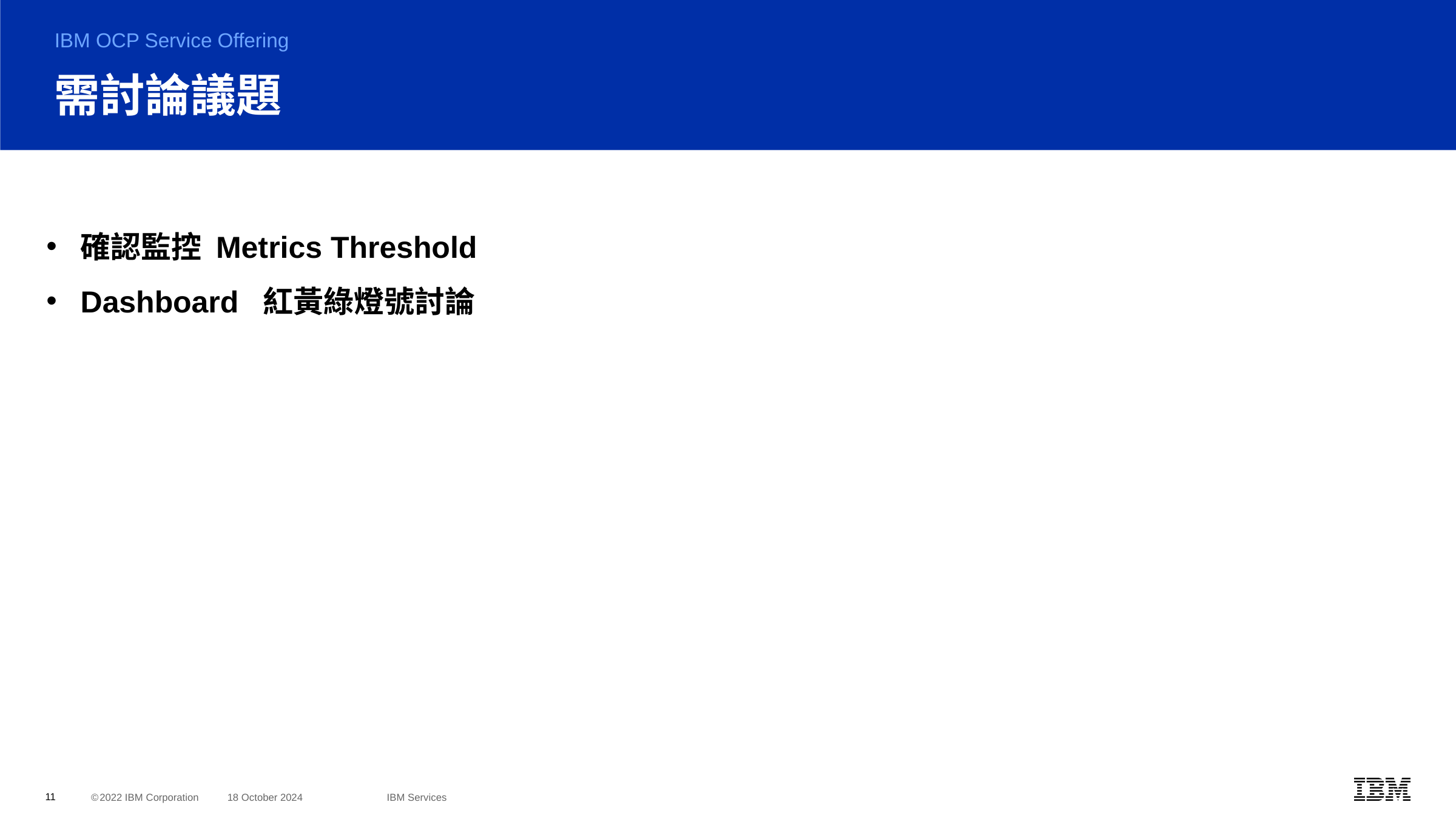

IBM OCP Service Offering

# 需討論議題
確認監控 Metrics Threshold
Dashboard  紅黃綠燈號討論